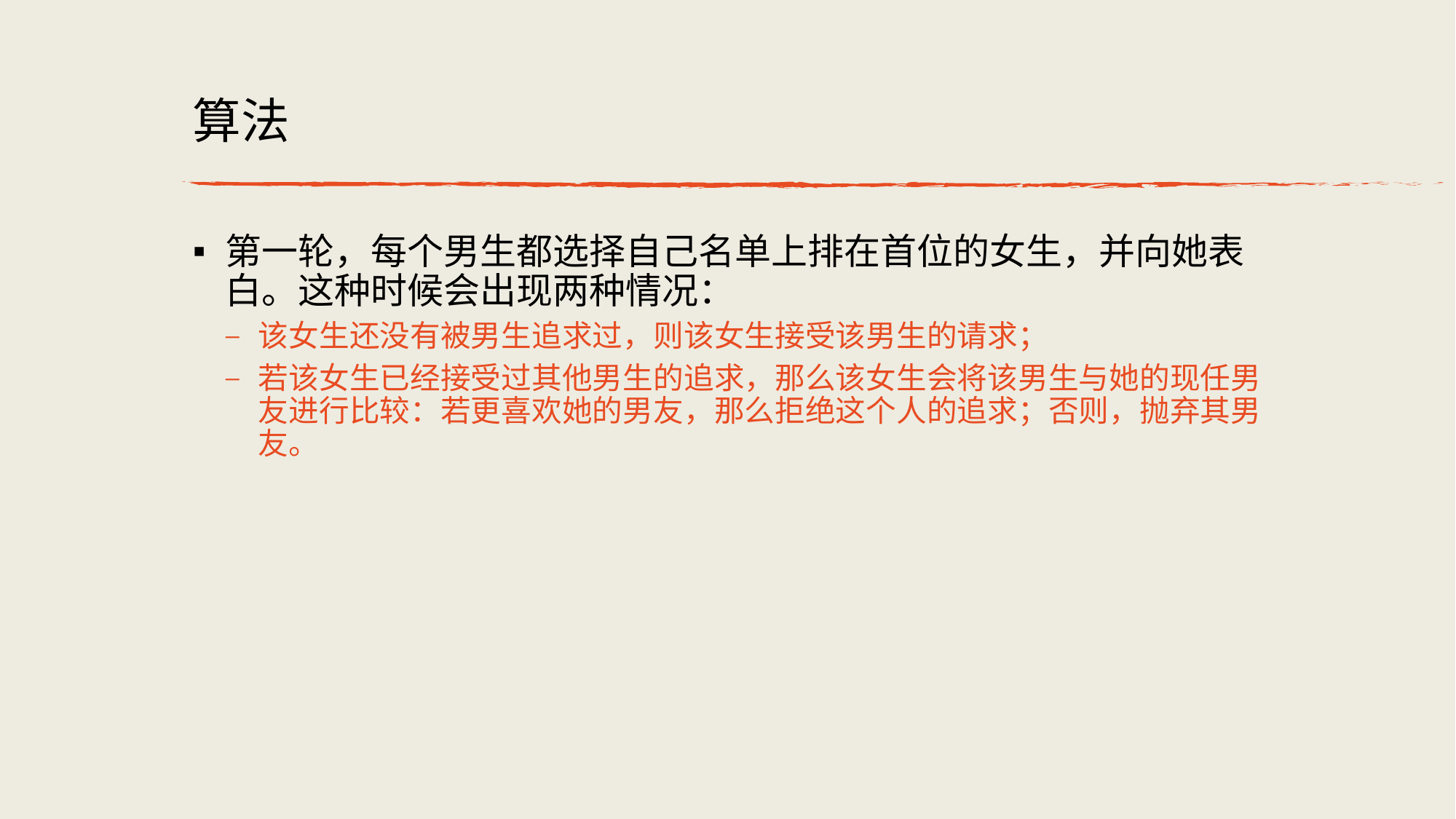

# 算法
第⼀轮，每个男⽣都选择⾃⼰名单上排在⾸位的⼥⽣，并向她表⽩。这种时候会出现两种情况：
该⼥⽣还没有被男⽣追求过，则该⼥⽣接受该男⽣的请求；
若该⼥⽣已经接受过其他男⽣的追求，那么该⼥⽣会将该男⽣与她的现任男友进⾏⽐较：若更喜欢她的男友，那么拒绝这个⼈的追求；否则，抛弃其男友。